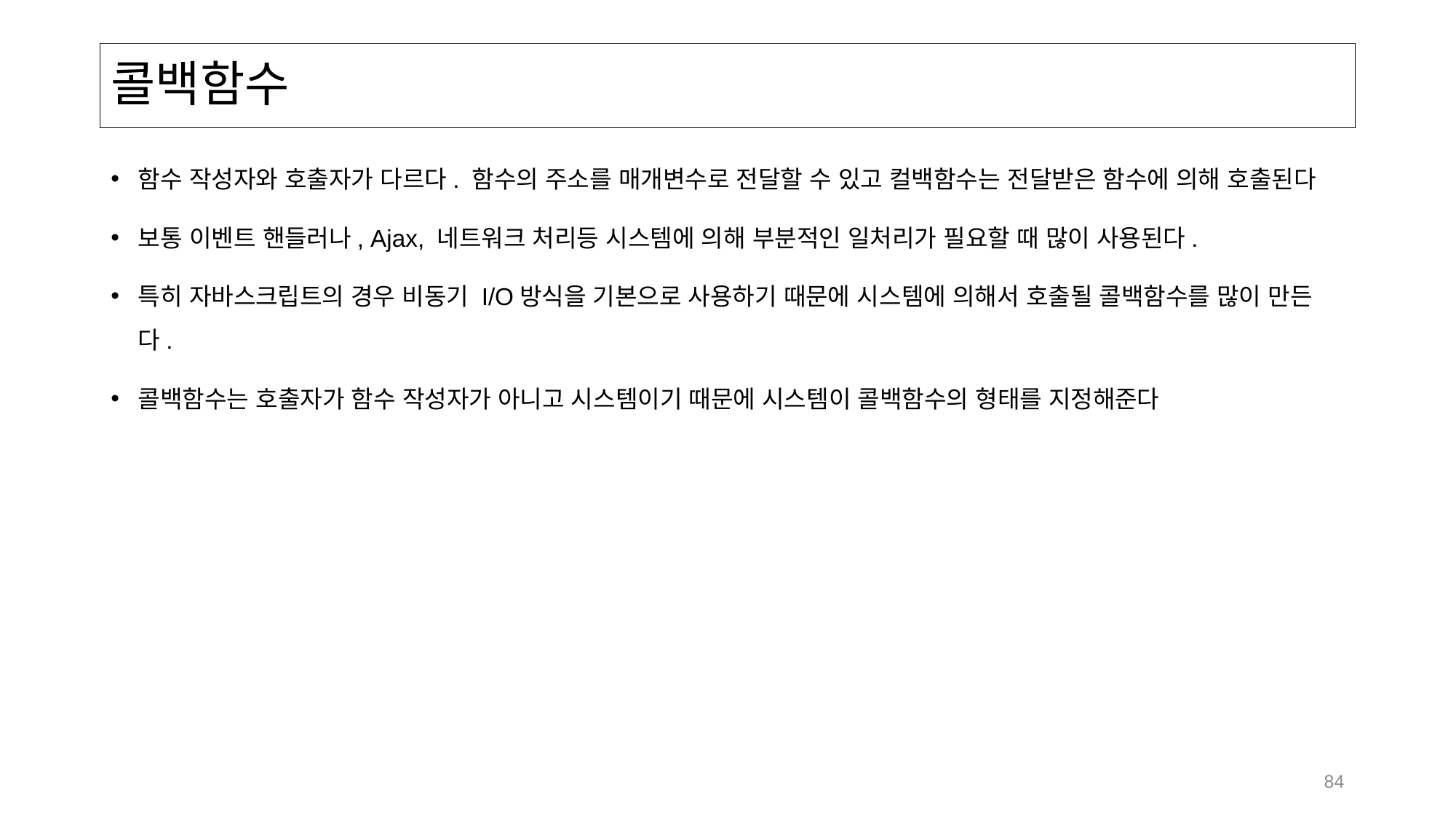

# 콜백함수
함수 작성자와 호출자가 다르다. 함수의 주소를 매개변수로 전달할 수 있고 컬백함수는 전달받은 함수에 의해 호출된다
보통 이벤트 핸들러나, Ajax, 네트워크 처리등 시스템에 의해 부분적인 일처리가 필요할 때 많이 사용된다.
특히 자바스크립트의 경우 비동기 I/O방식을 기본으로 사용하기 때문에 시스템에 의해서 호출될 콜백함수를 많이 만든다.
콜백함수는 호출자가 함수 작성자가 아니고 시스템이기 때문에 시스템이 콜백함수의 형태를 지정해준다
84